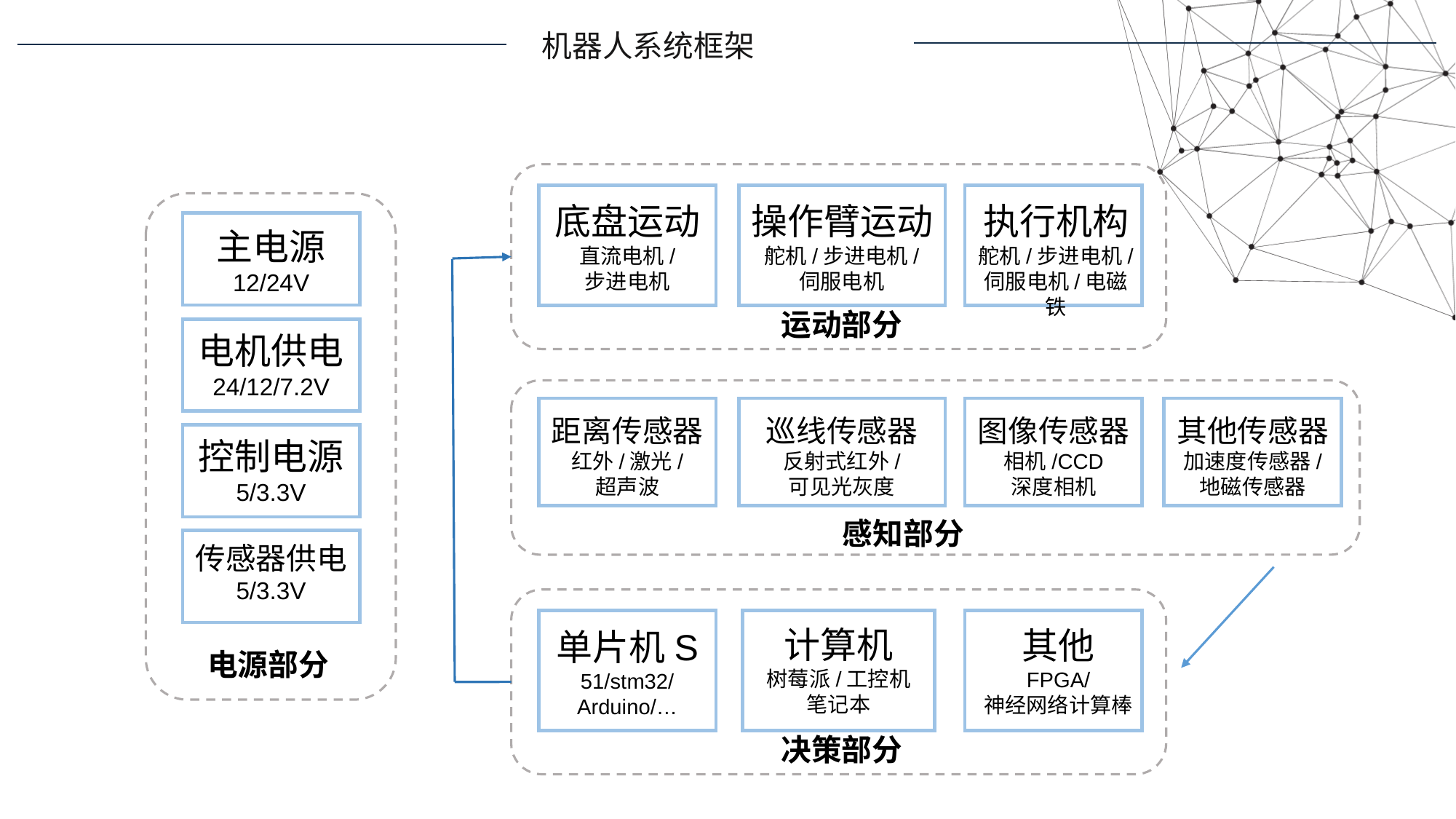

机器人系统框架

底盘运动
直流电机/
步进电机
操作臂运动
舵机/步进电机/
伺服电机
执行机构
舵机/步进电机/
伺服电机/电磁铁

主电源
12/24V
运动部分

电机供电
24/12/7.2V

距离传感器
红外/激光/
超声波
图像传感器
相机/CCD
深度相机
其他传感器
加速度传感器/
地磁传感器
巡线传感器
反射式红外/
可见光灰度

控制电源
5/3.3V
感知部分

传感器供电
5/3.3V

计算机
树莓派/工控机
笔记本
其他
FPGA/
神经网络计算棒
单片机S
51/stm32/
Arduino/…
电源部分
决策部分